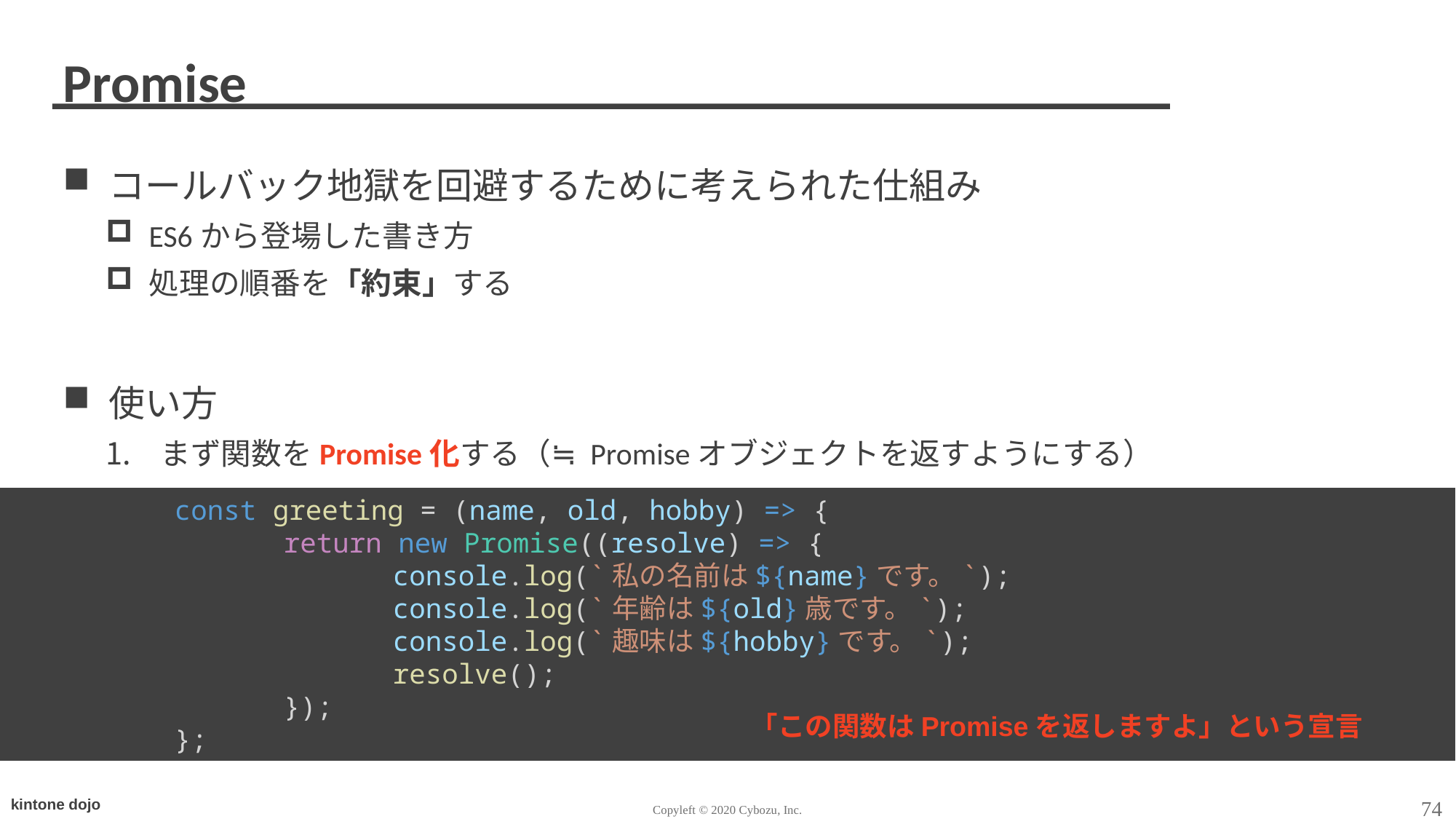

# Promise
コールバック地獄を回避するために考えられた仕組み
ES6から登場した書き方
処理の順番を「約束」する

使い方
まず関数をPromise化する（≒ Promiseオブジェクトを返すようにする）
const greeting = (name, old, hobby) => {
	return new Promise((resolve) => {
		console.log(`私の名前は${name}です。`);
		console.log(`年齢は${old}歳です。`);
		console.log(`趣味は${hobby}です。`);
		resolve();
	});
};
「この関数はPromiseを返しますよ」という宣言
74
Copyleft © 2020 Cybozu, Inc.